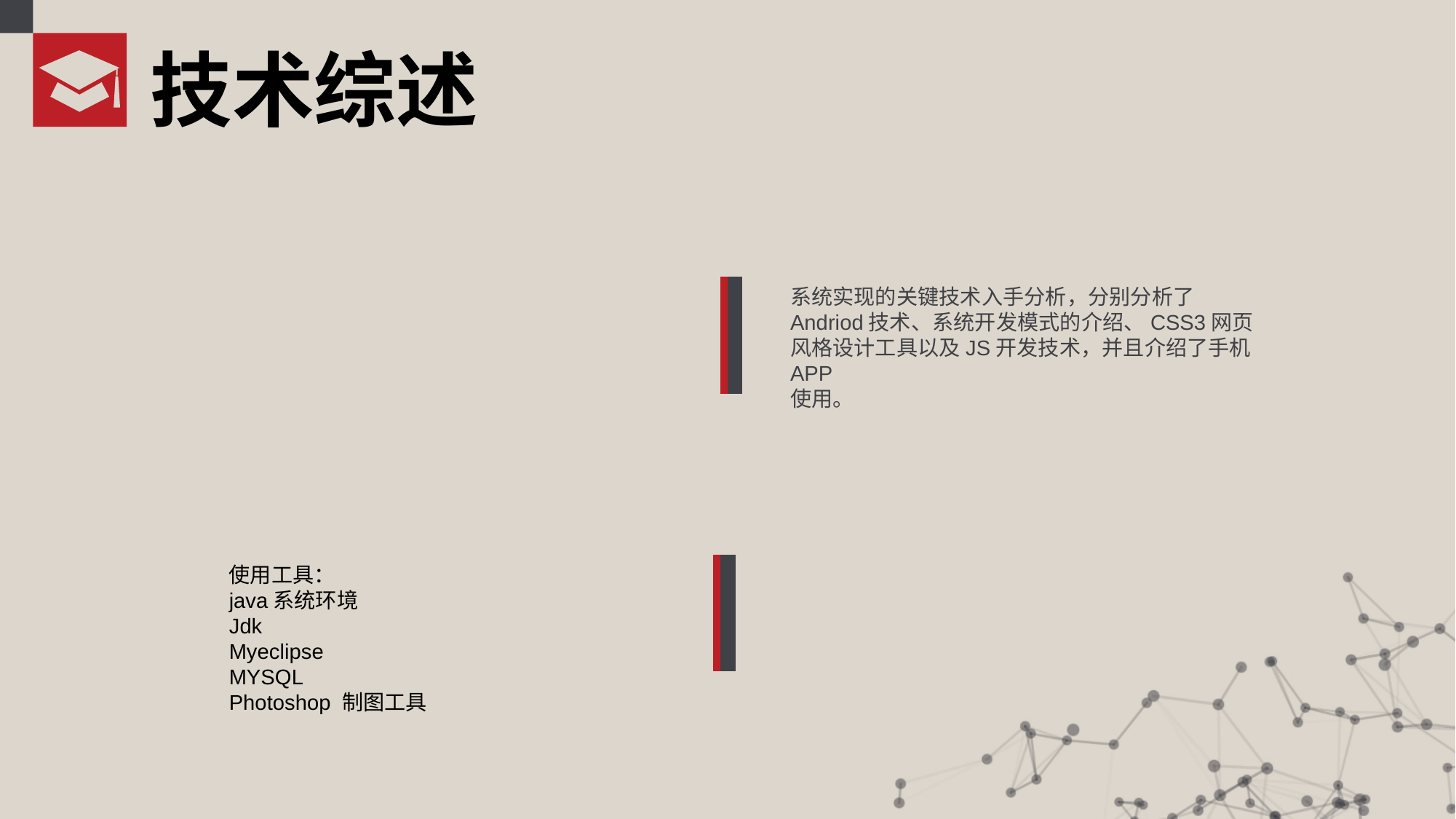

技术综述
系统实现的关键技术入手分析，分别分析了Andriod技术、系统开发模式的介绍、CSS3网页风格设计工具以及JS开发技术，并且介绍了手机APP
使用。
使用工具：
java系统环境
Jdk
Myeclipse
MYSQL
Photoshop 制图工具